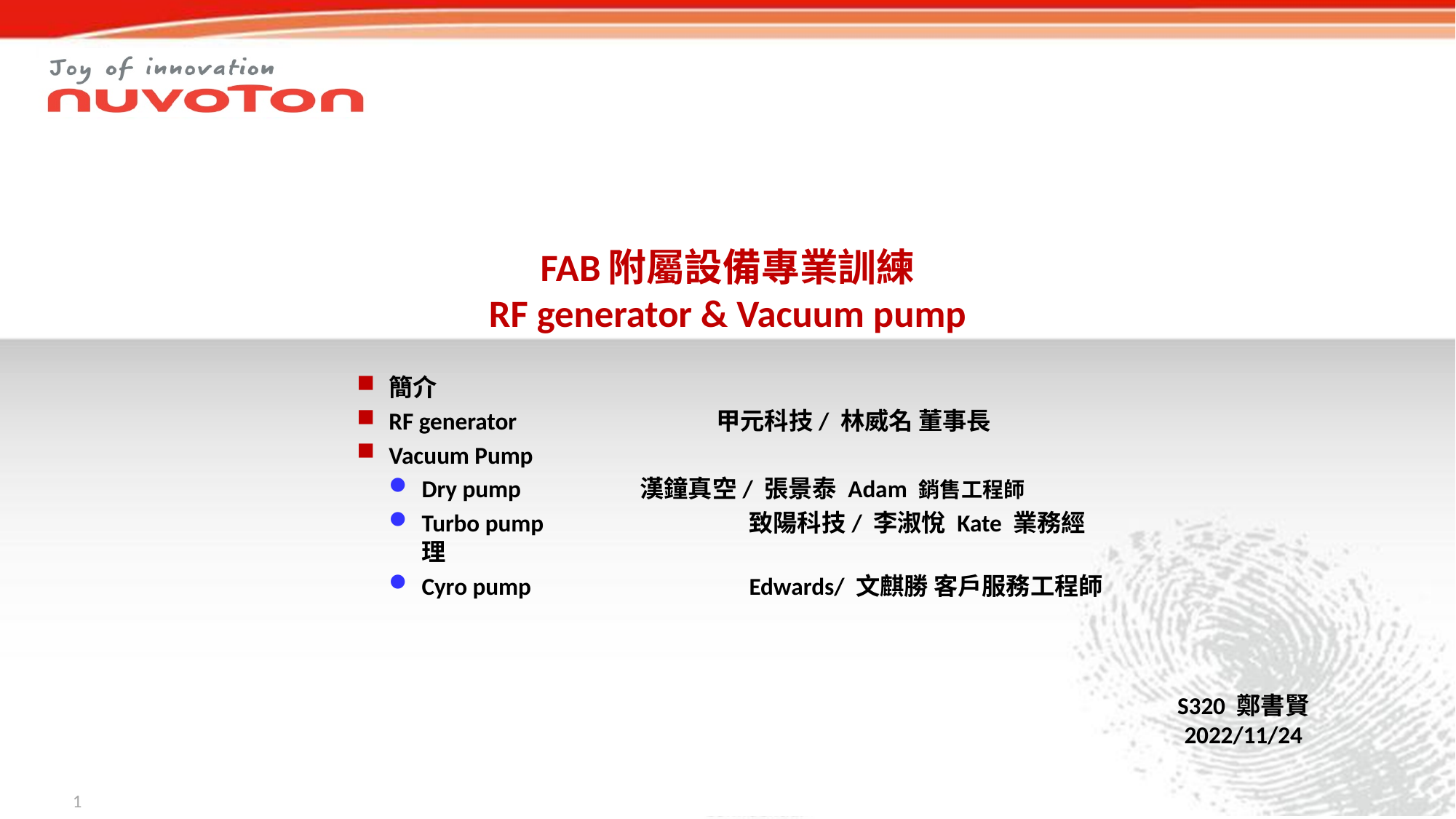

# FAB附屬設備專業訓練 RF generator & Vacuum pump
簡介
RF generator		甲元科技/ 林威名 董事長
Vacuum Pump
Dry pump		漢鐘真空/ 張景泰 Adam 銷售工程師
Turbo pump		致陽科技/ 李淑悅 Kate 業務經理
Cyro pump		Edwards/ 文麒勝 客戶服務工程師
S320 鄭書賢
2022/11/24
1